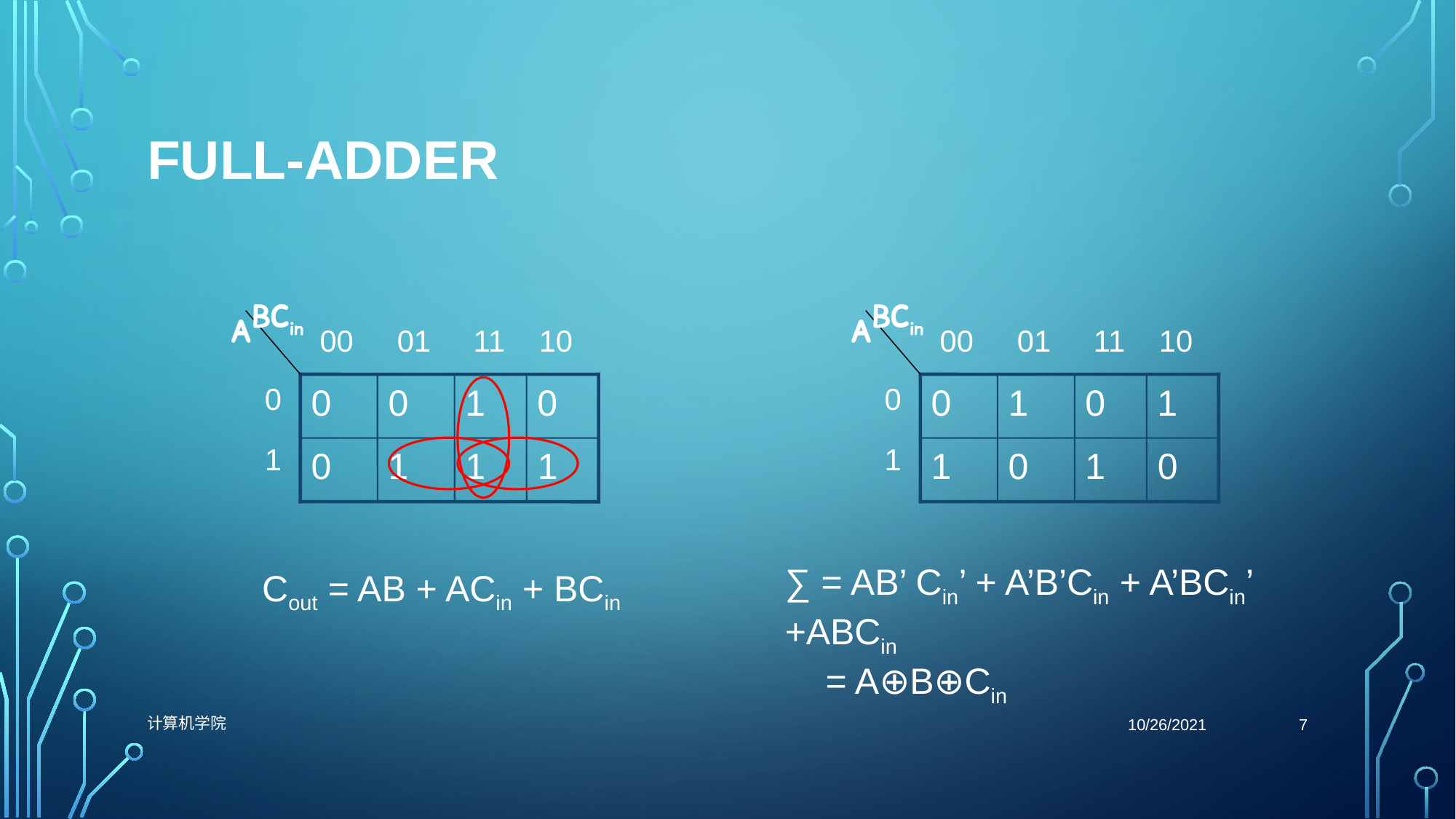

# Full-Adder

00

01

11

10
BCin
A

0
0

0

1

0

1
1
0

1
1

00

01

11

10
BCin
A

0
0

1

0

1

1
0
1

0
1

∑ = AB’ Cin’ + A’B’Cin + A’BCin’ +ABCin
    = A⊕B⊕Cin
Cout = AB + ACin + BCin
7
计算机学院
10/26/2021